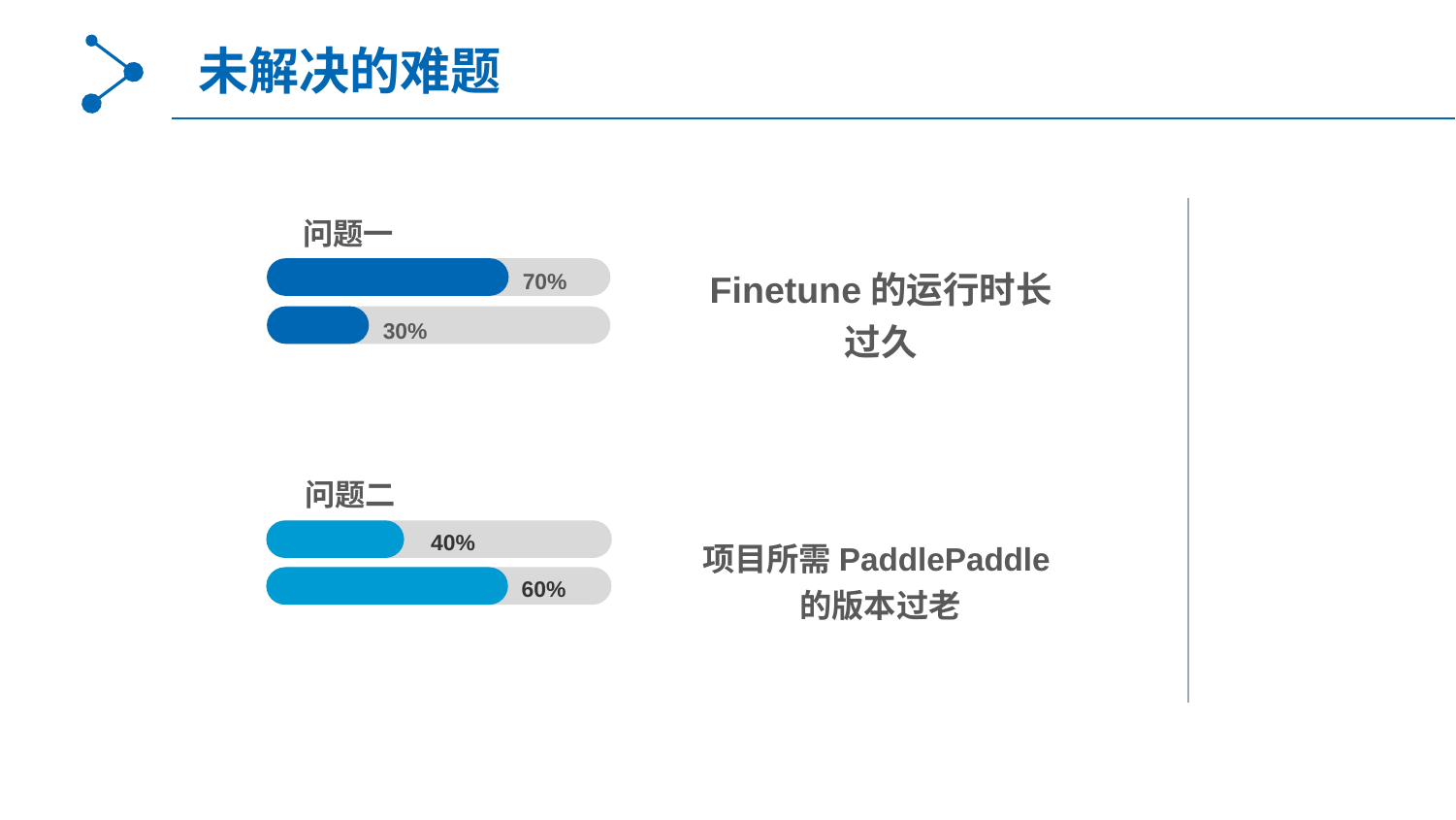

未解决的难题
问题一
Finetune的运行时长过久
70%

30%

问题二
40%

项目所需PaddlePaddle的版本过老
60%